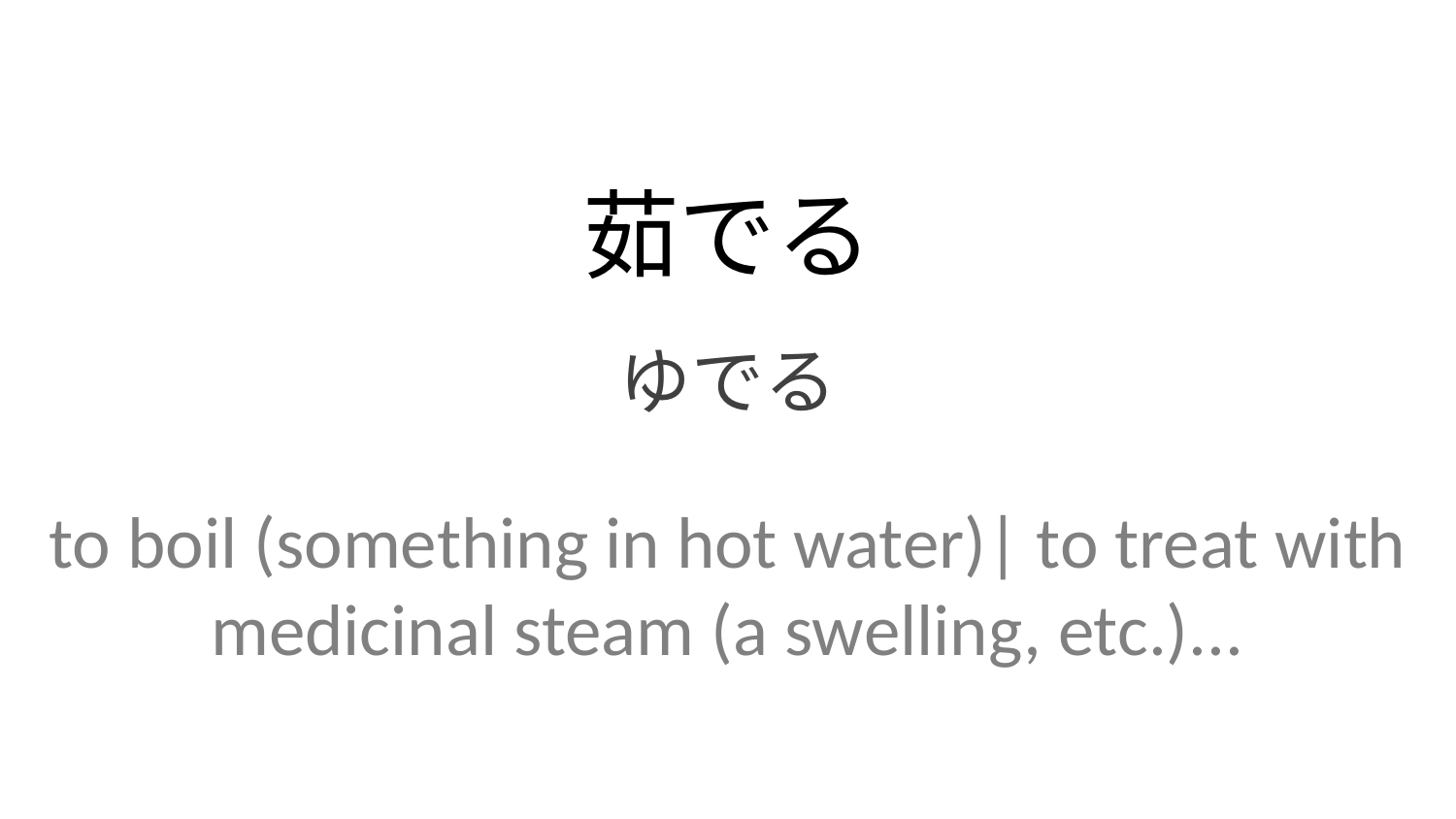

茹でる

ゆでる
to boil (something in hot water)| to treat with medicinal steam (a swelling, etc.)...